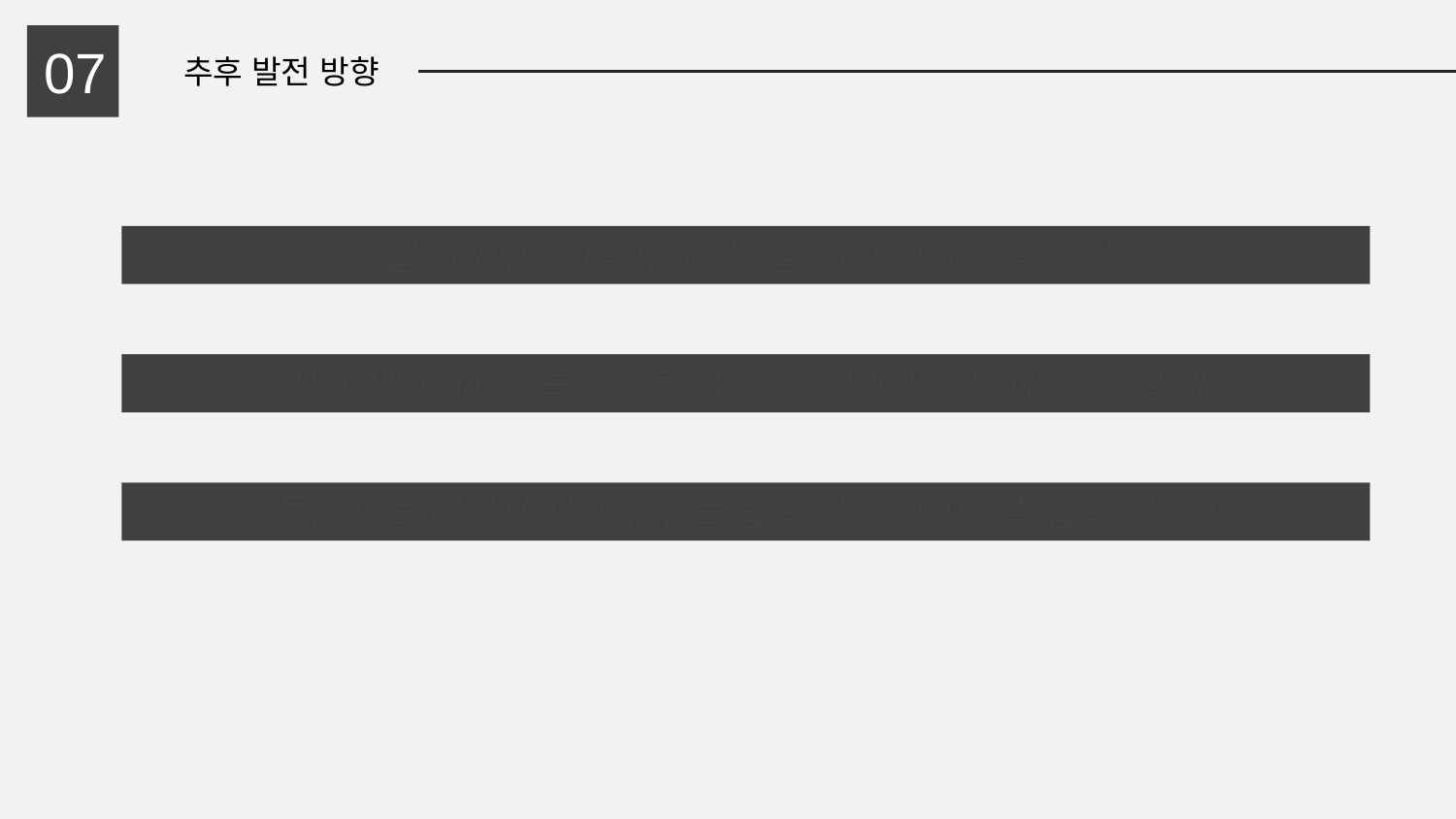

07
추후 발전 방향
엘리베이터 사용자의 안전을 위한 보안 기능 추가
수집된 센서 데이터를 활용한 “딥러닝 기반 포화도 예측” 모델 개발
특정 인물 이미지 처리 후 인물 탑승 파악 및 자동층 입력 시스템